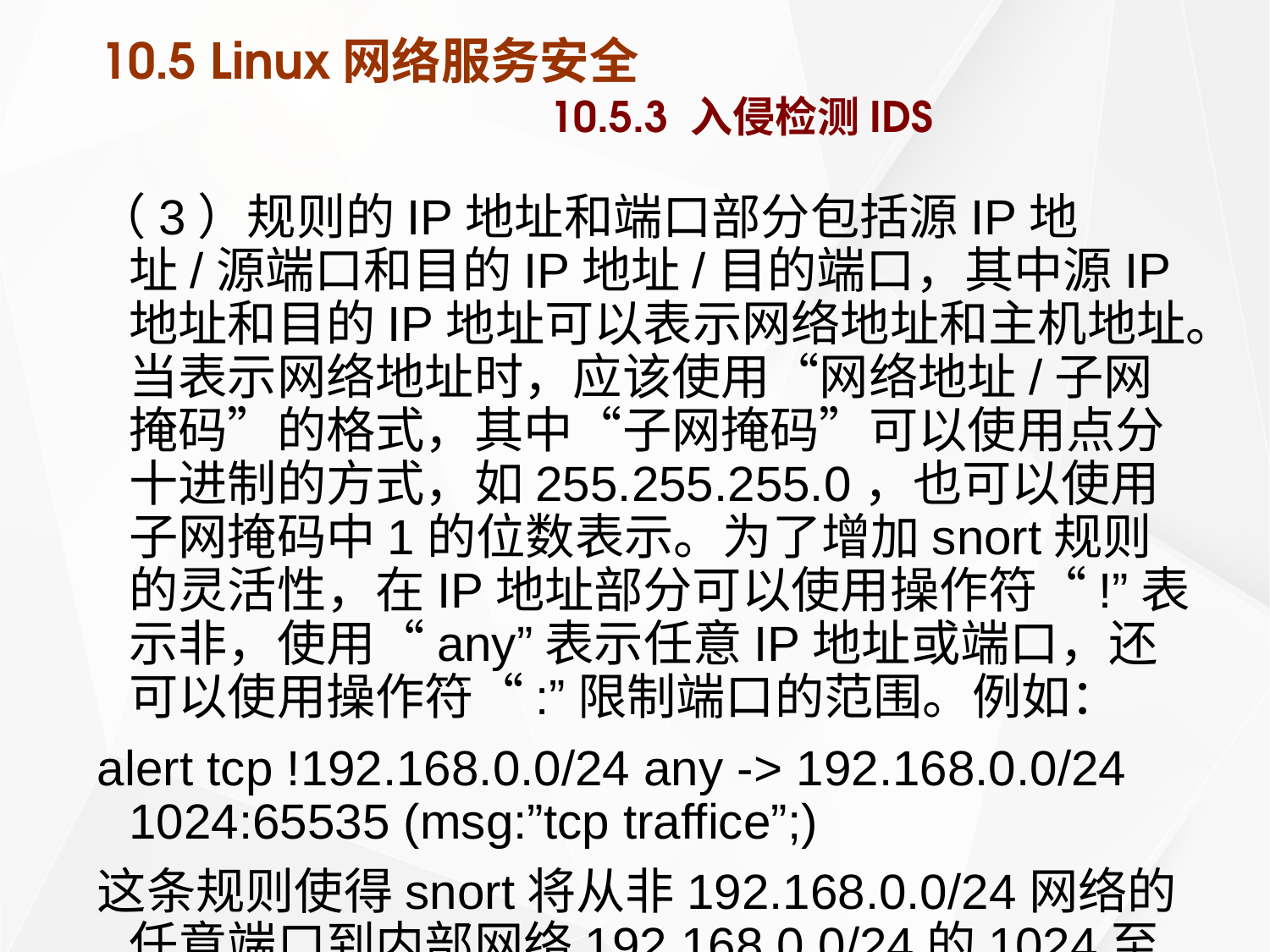

# 10.5 Linux网络服务安全 10.5.3 入侵检测IDS
（3）规则的IP地址和端口部分包括源IP地址/源端口和目的IP地址/目的端口，其中源IP地址和目的IP地址可以表示网络地址和主机地址。当表示网络地址时，应该使用“网络地址/子网掩码”的格式，其中“子网掩码”可以使用点分十进制的方式，如255.255.255.0，也可以使用子网掩码中1的位数表示。为了增加snort规则的灵活性，在IP地址部分可以使用操作符“!”表示非，使用“any”表示任意IP地址或端口，还可以使用操作符“:”限制端口的范围。例如：
alert tcp !192.168.0.0/24 any -> 192.168.0.0/24 1024:65535 (msg:”tcp traffice”;)
这条规则使得snort将从非192.168.0.0/24网络的任意端口到内部网络192.168.0.0/24的1024至65535端口的数据包发出警报。